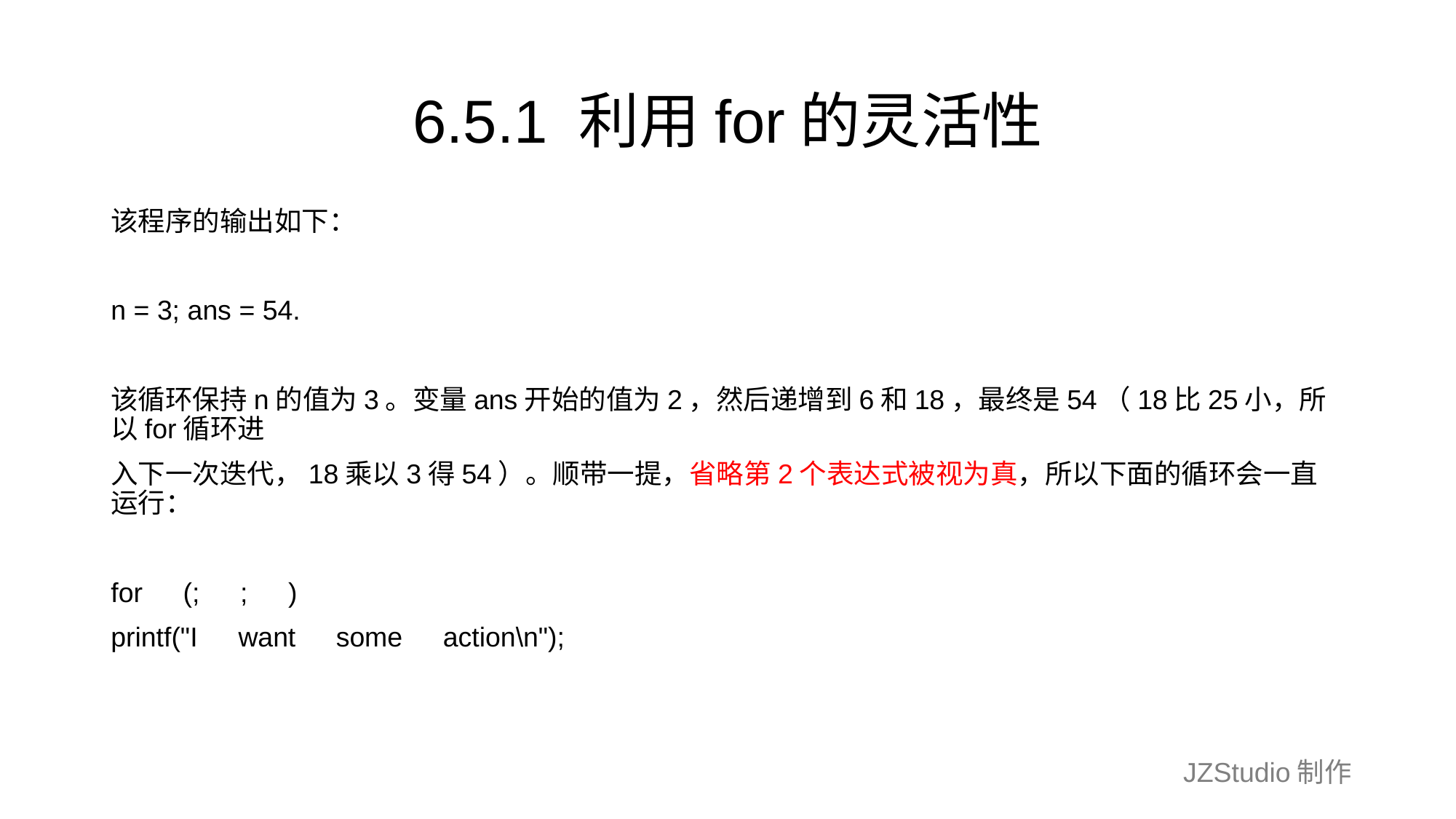

# 6.5.1 利用for的灵活性
该程序的输出如下：

n = 3; ans = 54.

该循环保持n的值为3。变量ans开始的值为2，然后递增到6和18，最终是54（18比25小，所以for循环进
入下一次迭代，18乘以3得54）。顺带一提，省略第2个表达式被视为真，所以下面的循环会一直运行：

for　(;　;　)
printf("I　want　some　action\n");